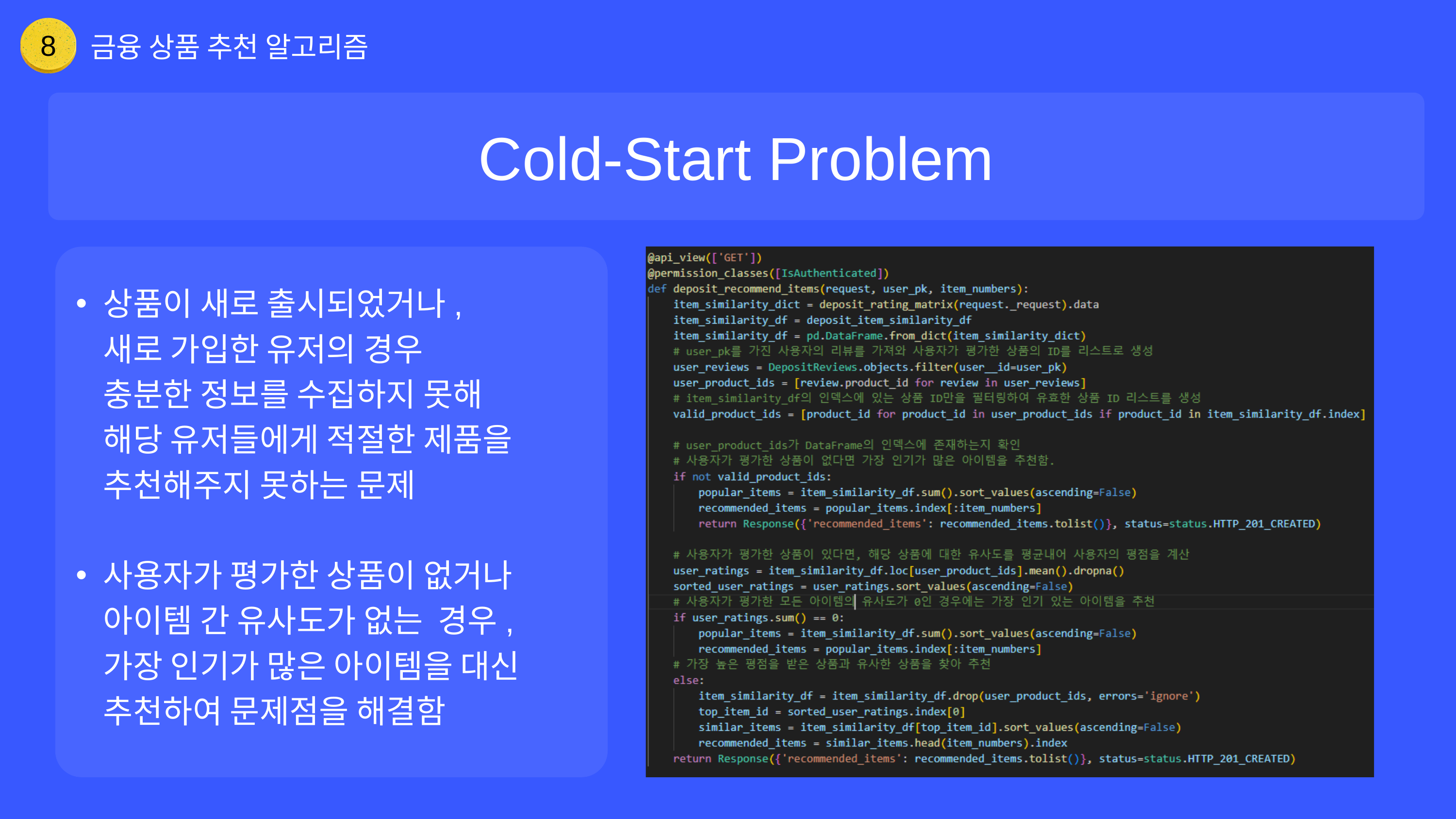

금융 상품 추천 알고리즘
8

Cold-Start Problem

상품이 새로 출시되었거나,              새로 가입한 유저의 경우                충분한 정보를 수집하지 못해         해당 유저들에게 적절한 제품을      추천해주지 못하는 문제

사용자가 평가한 상품이 없거나      아이템 간 유사도가 없는  경우,       가장 인기가 많은 아이템을 대신      추천하여 문제점을 해결함